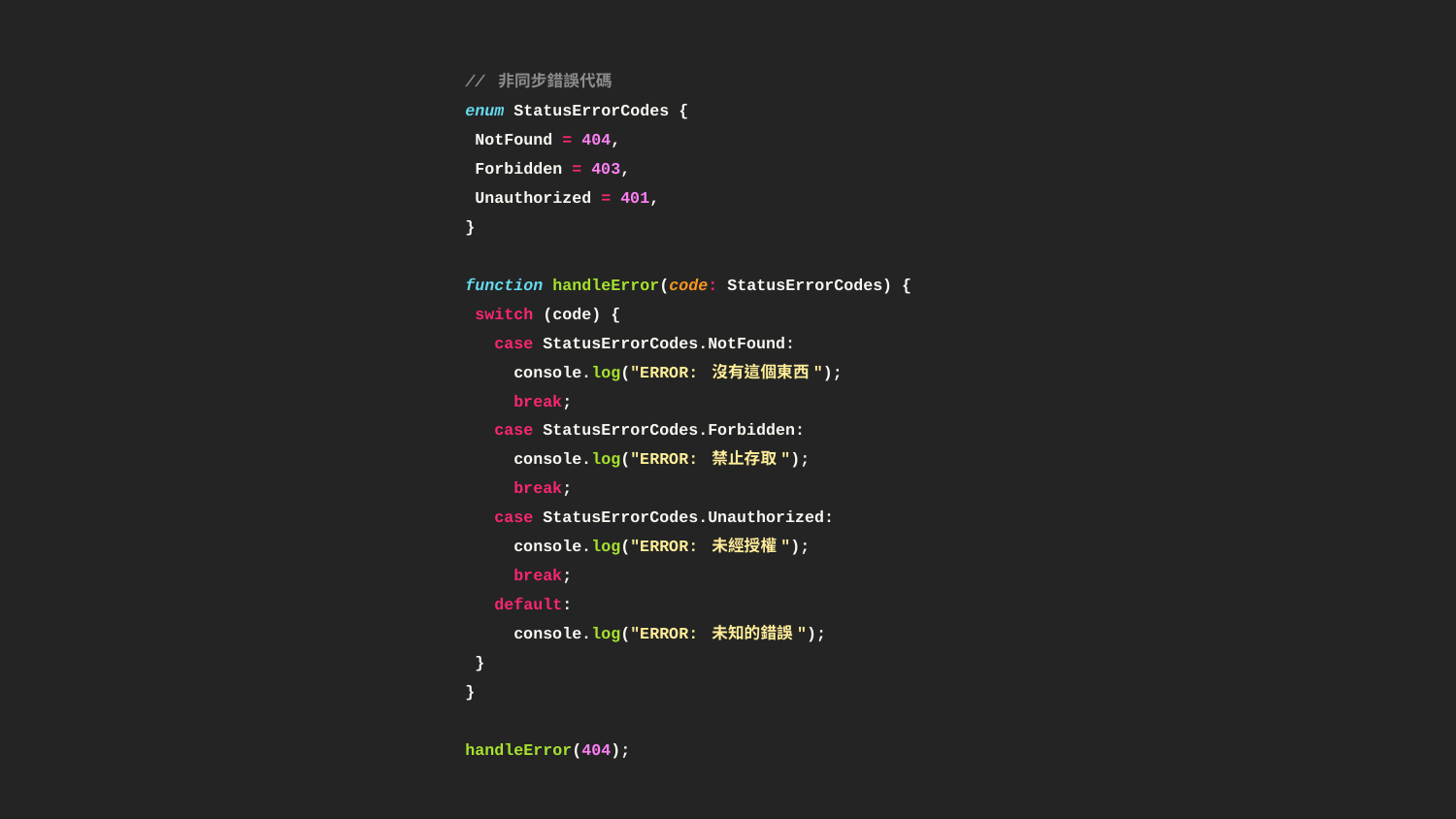

// 非同步錯誤代碼
enum StatusErrorCodes {
 NotFound = 404,
 Forbidden = 403,
 Unauthorized = 401,
}

function handleError(code: StatusErrorCodes) {
 switch (code) {
   case StatusErrorCodes.NotFound:
     console.log("ERROR: 沒有這個東西");
     break;
   case StatusErrorCodes.Forbidden:
     console.log("ERROR: 禁止存取");
     break;
   case StatusErrorCodes.Unauthorized:
     console.log("ERROR: 未經授權");
     break;
   default:
     console.log("ERROR: 未知的錯誤");
 }
}

handleError(404);